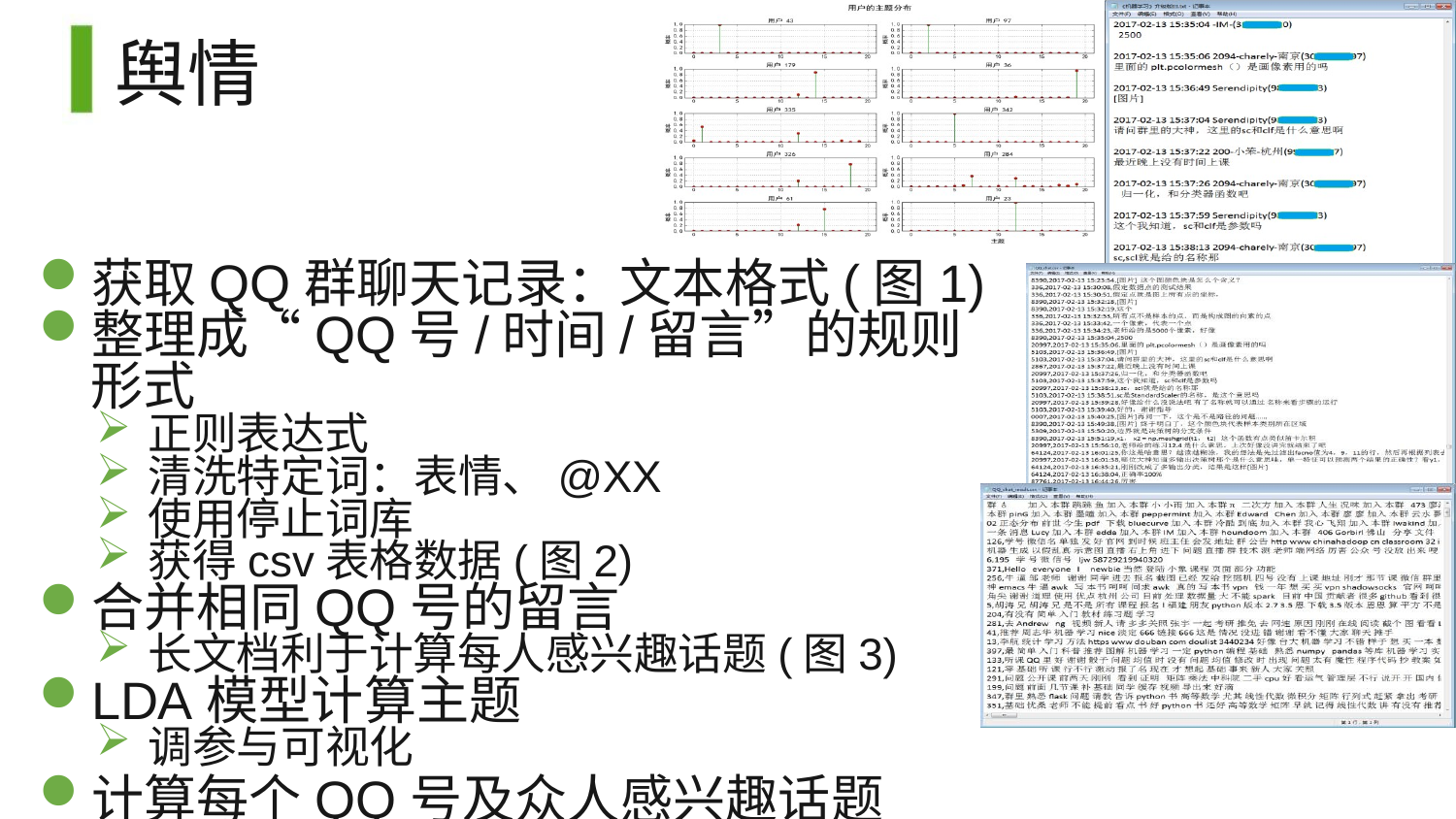

# 舆情

获取QQ群聊天记录：文本格式(图1)
整理成“QQ号/时间/留言”的规则形式
正则表达式
清洗特定词：表情、@XX
使用停止词库
获得csv表格数据(图2)
合并相同QQ号的留言
长文档利于计算每人感兴趣话题(图3)
LDA模型计算主题
调参与可视化
计算每个QQ号及众人感兴趣话题